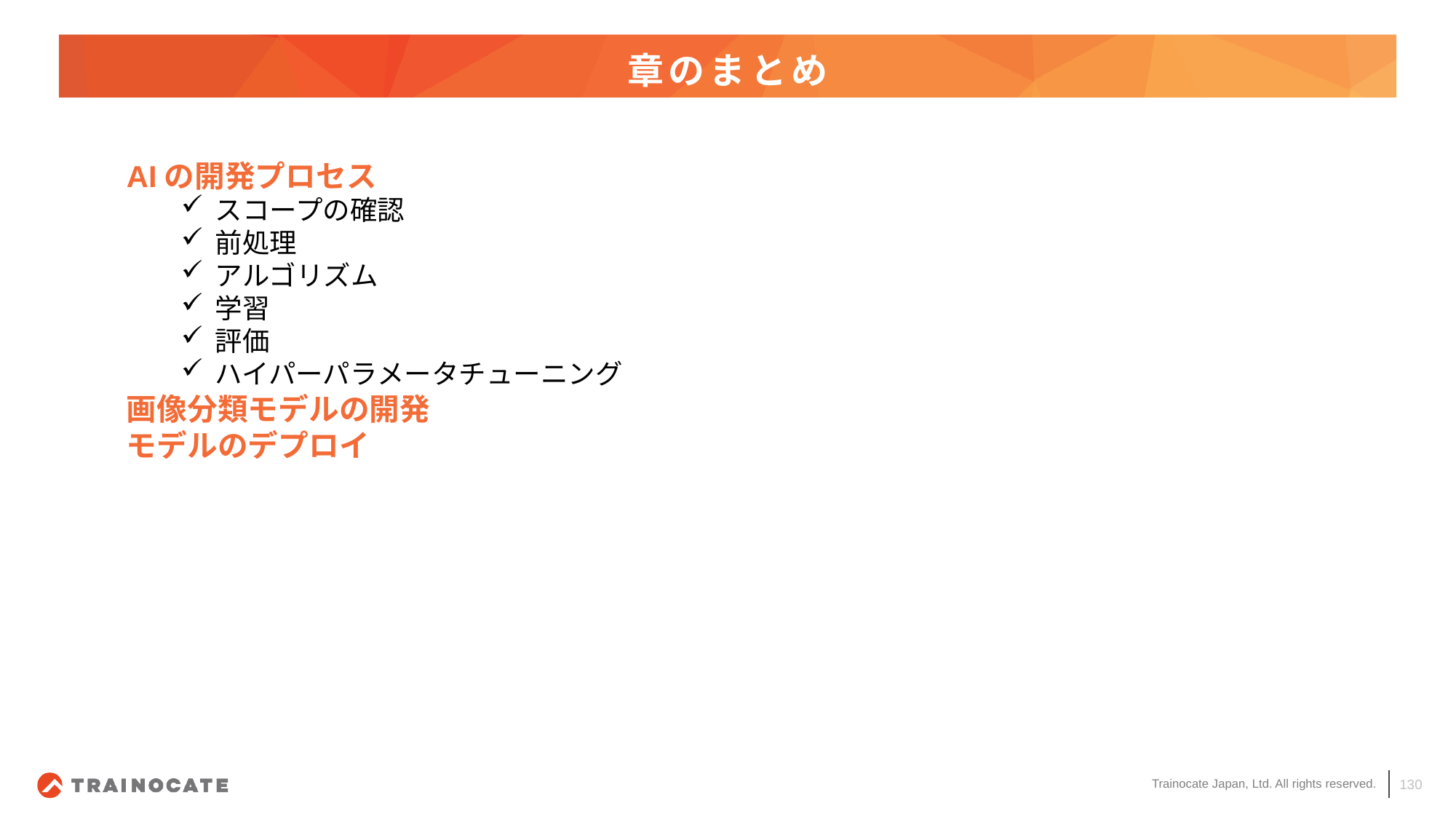

# 章のまとめ
AIの開発プロセス
スコープの確認
前処理
アルゴリズム
学習
評価
ハイパーパラメータチューニング
画像分類モデルの開発
モデルのデプロイ
130